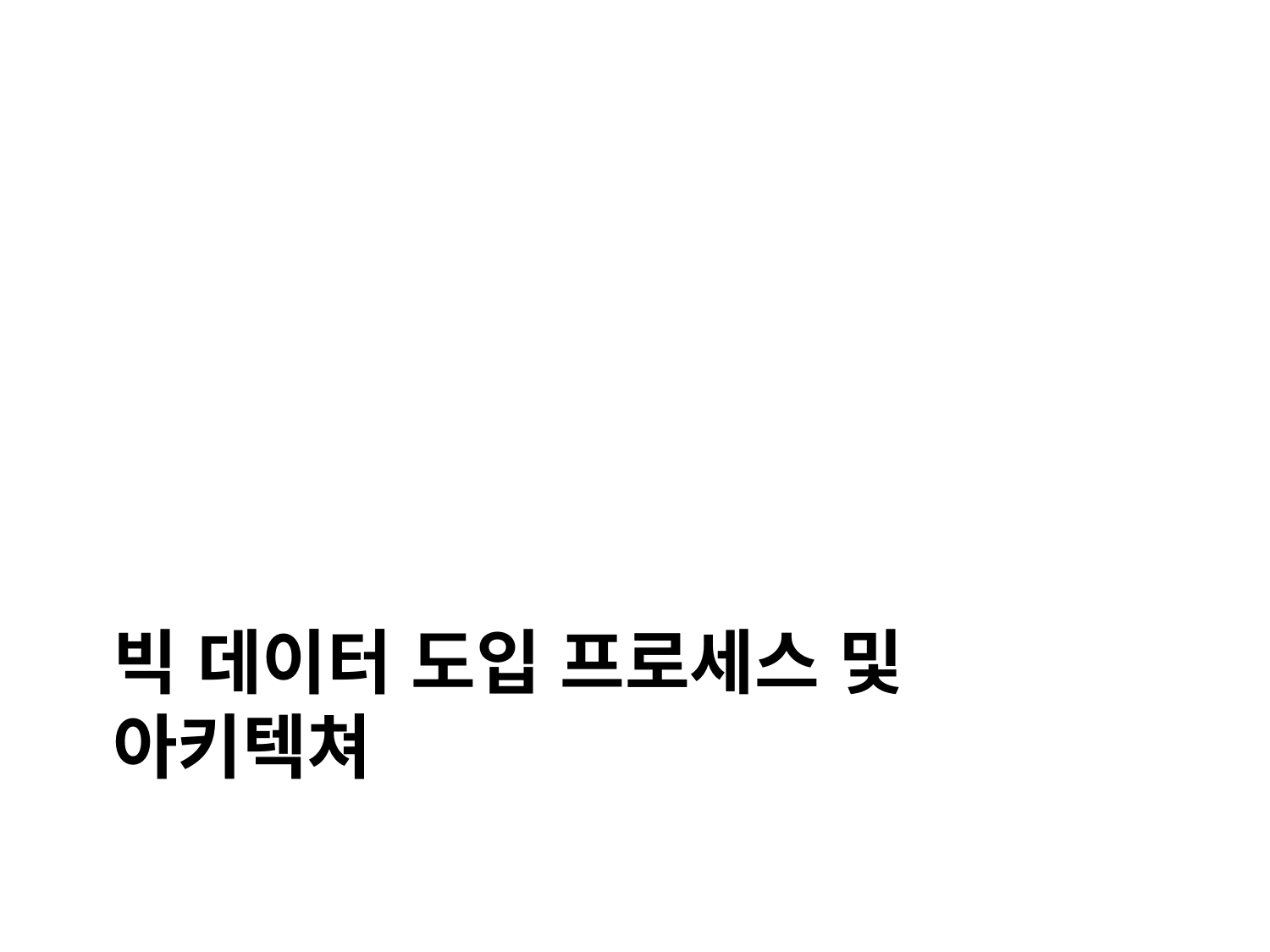

# 빅 데이터 도입 프로세스 및 아키텍쳐